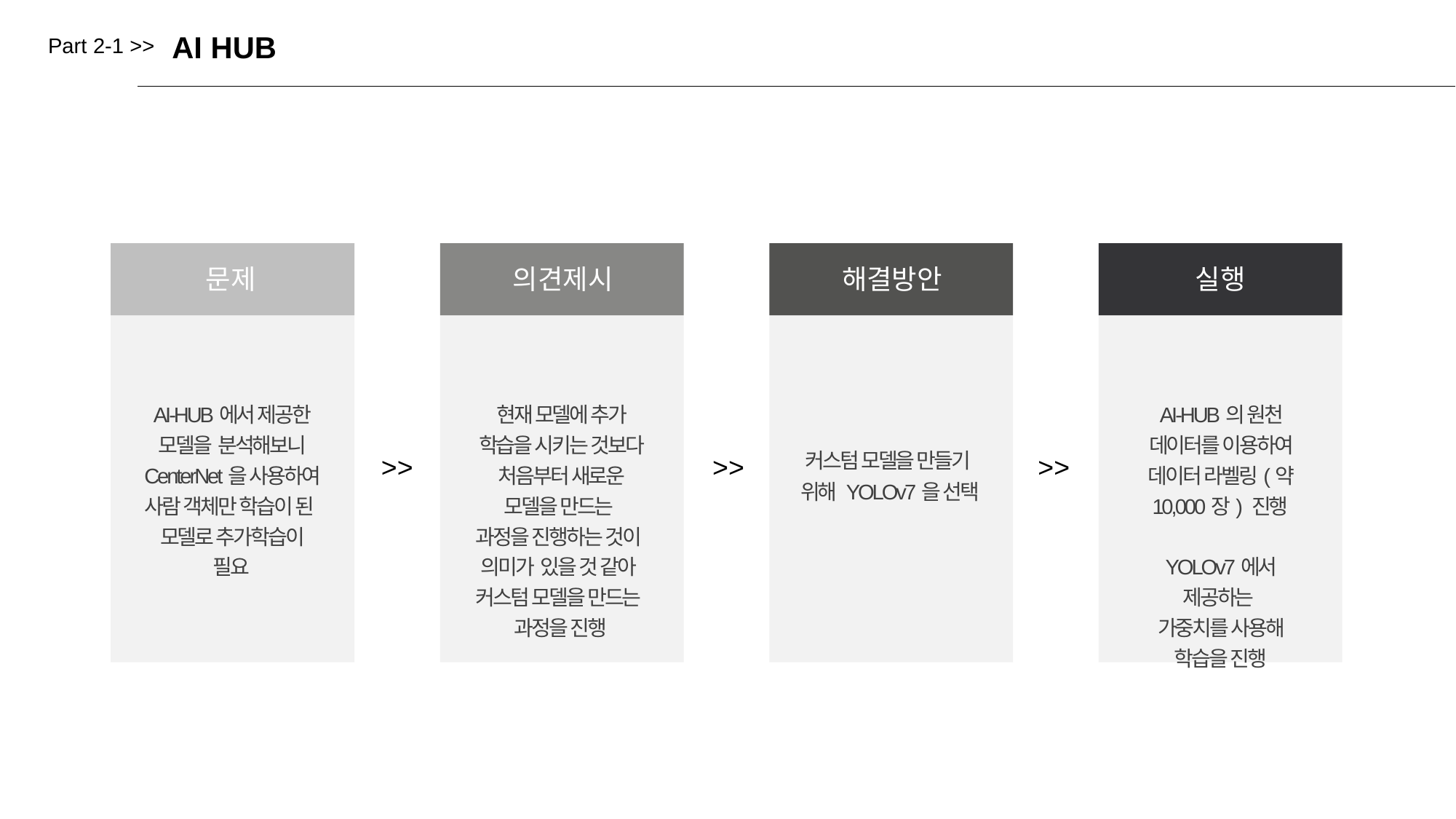

AI HUB
Part 2-1 >>

문제
의견제시
해결방안
실행
AI-HUB에서 제공한 모델을  분석해보니 CenterNet을 사용하여 사람 객체만 학습이 된
모델로 추가학습이 필요
현재 모델에 추가 학습을 시키는 것보다 처음부터 새로운 모델을 만드는
과정을 진행하는 것이
의미가  있을 것 같아
커스텀 모델을 만드는
과정을 진행
AI-HUB의 원천 데이터를 이용하여 데이터 라벨링(약 10,000장) 진행

YOLOv7에서 제공하는
가중치를 사용해 학습을 진행
커스텀 모델을 만들기
위해 YOLOv7을 선택
>>
>>
>>